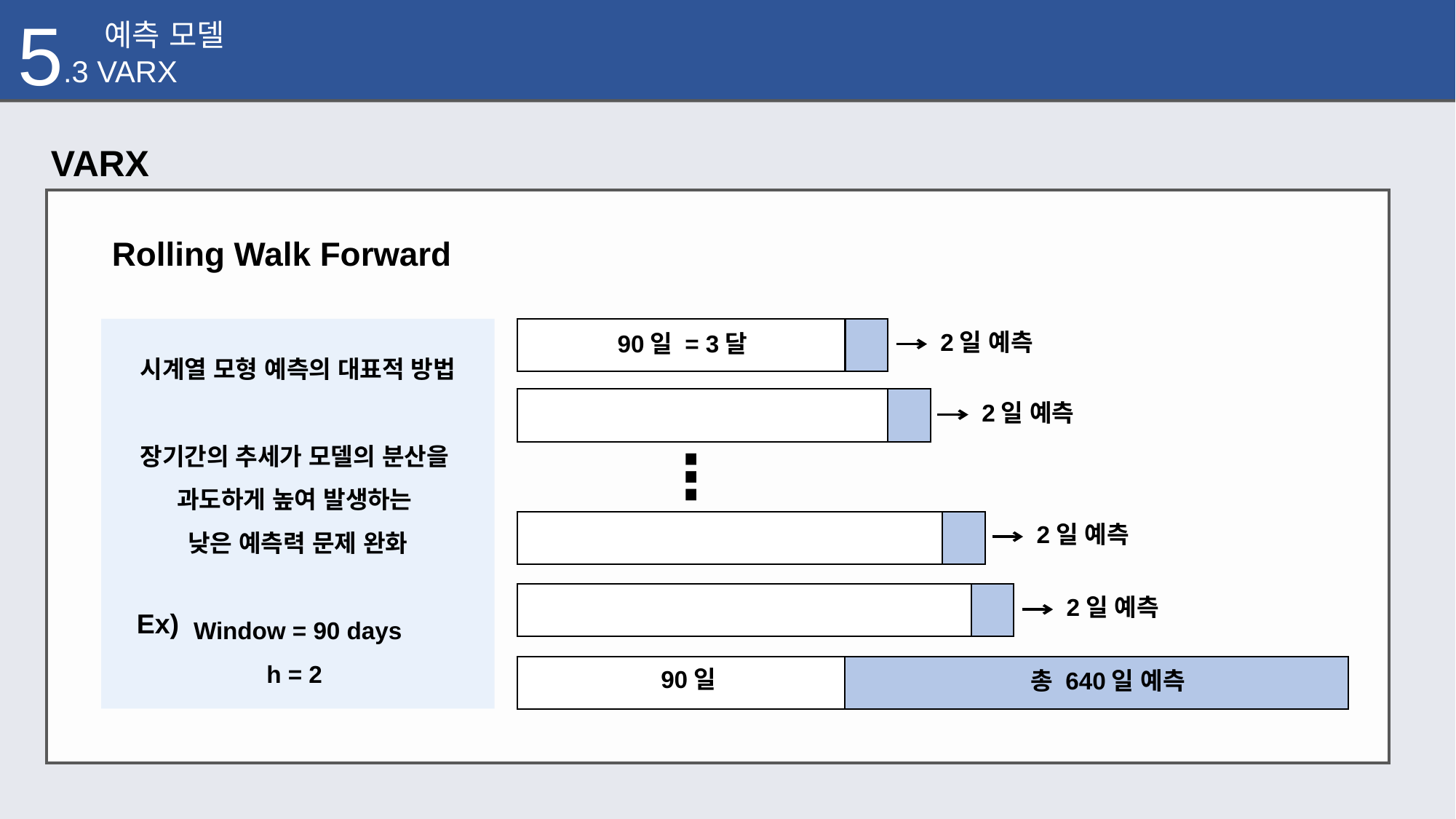

5
.1 예측 모델
.3 VARX
VARX

Rolling Walk Forward
시계열 모형 예측의 대표적 방법

장기간의 추세가 모델의 분산을
과도하게 높여 발생하는
낮은 예측력 문제 완화

Window = 90 days
h = 2

2일 예측
90일 = 3달

2일 예측
⋮

2일 예측

2일 예측

90일
총 640일 예측
Ex)